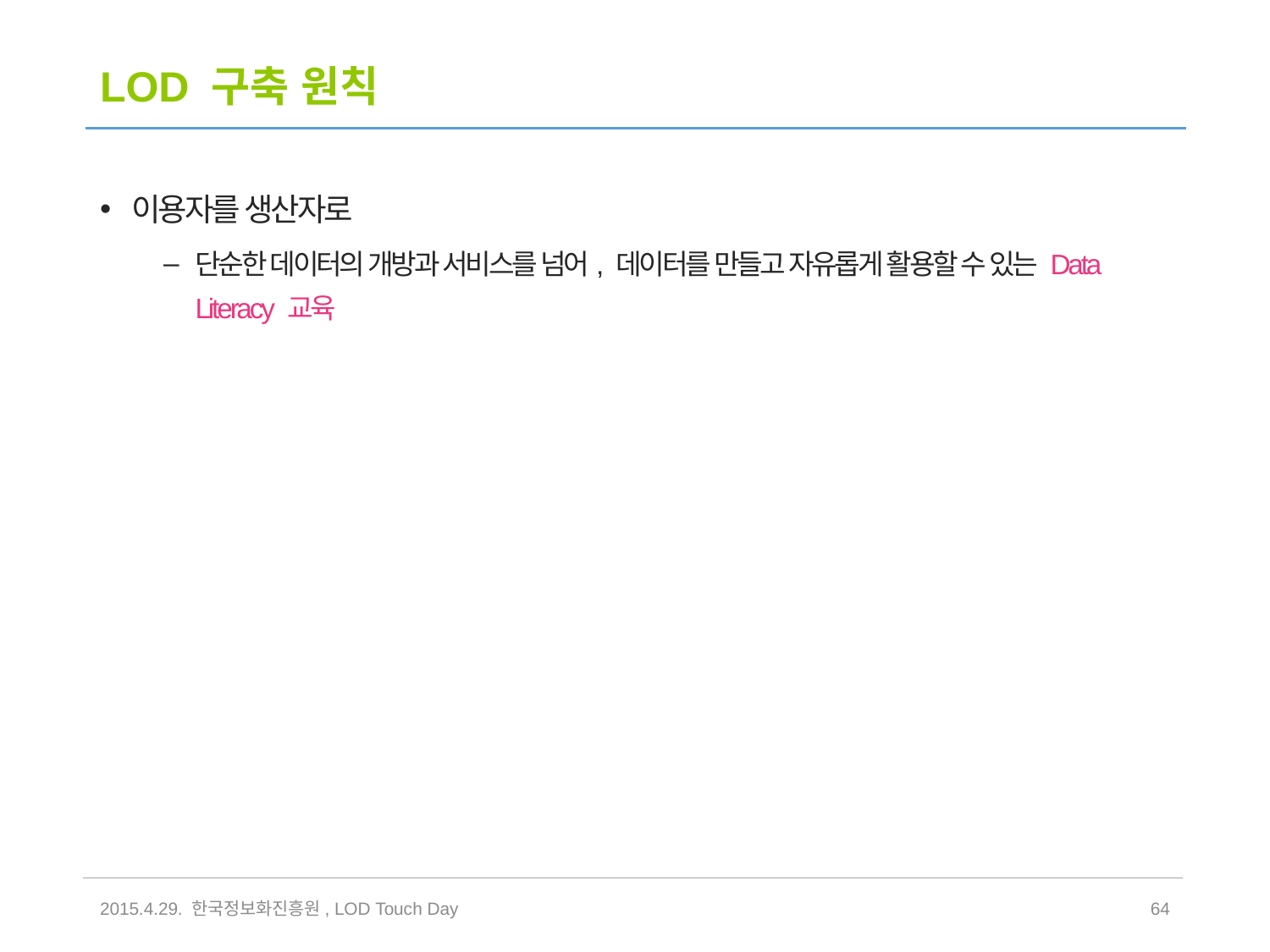

# LOD 구축 원칙
이용자를 생산자로
단순한 데이터의 개방과 서비스를 넘어, 데이터를 만들고 자유롭게 활용할 수 있는 Data Literacy 교육
2015.4.29. 한국정보화진흥원, LOD Touch Day
64